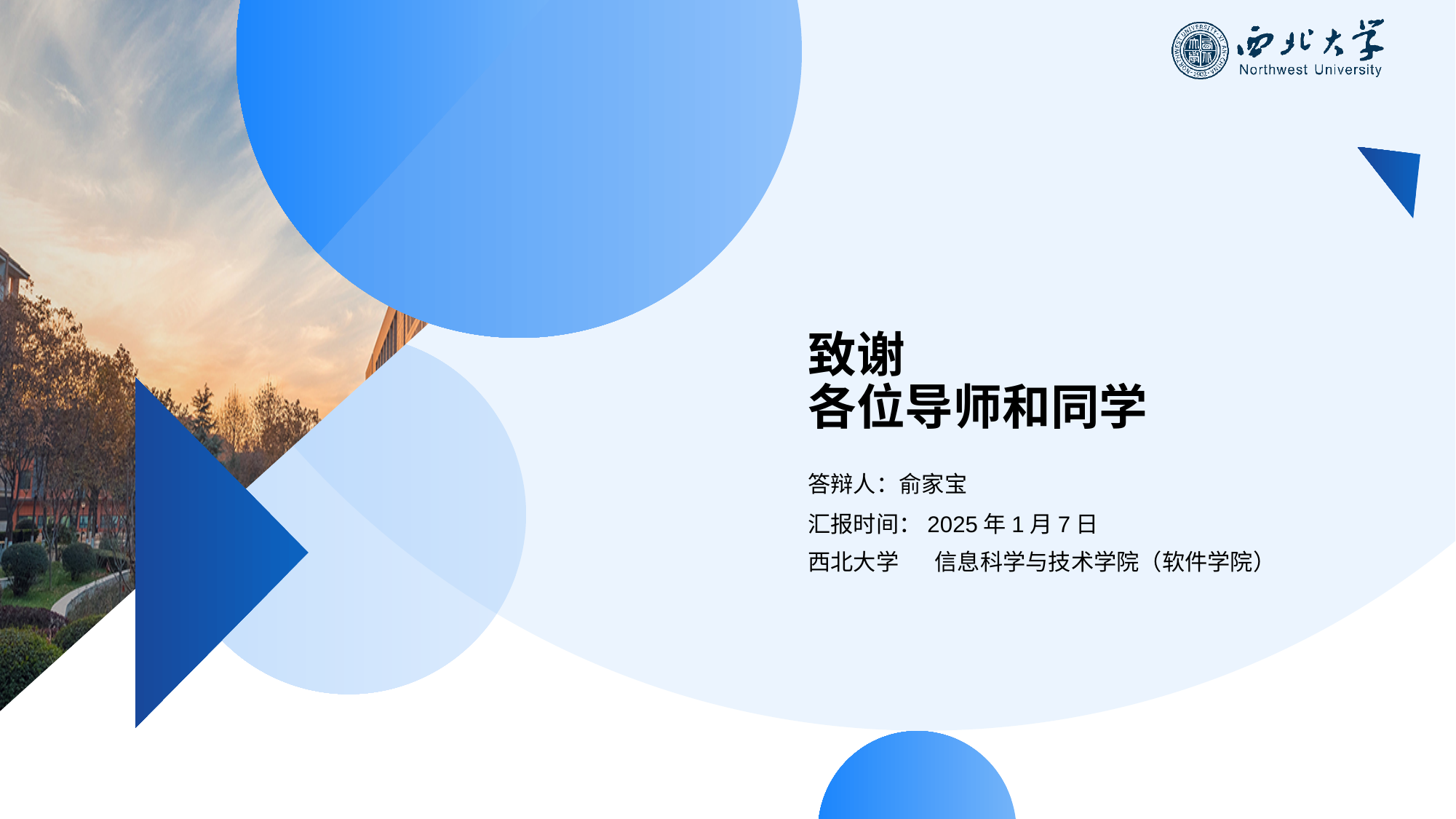

# 致谢 各位导师和同学
答辩人：俞家宝
汇报时间：2025年1月7日
西北大学       信息科学与技术学院（软件学院）